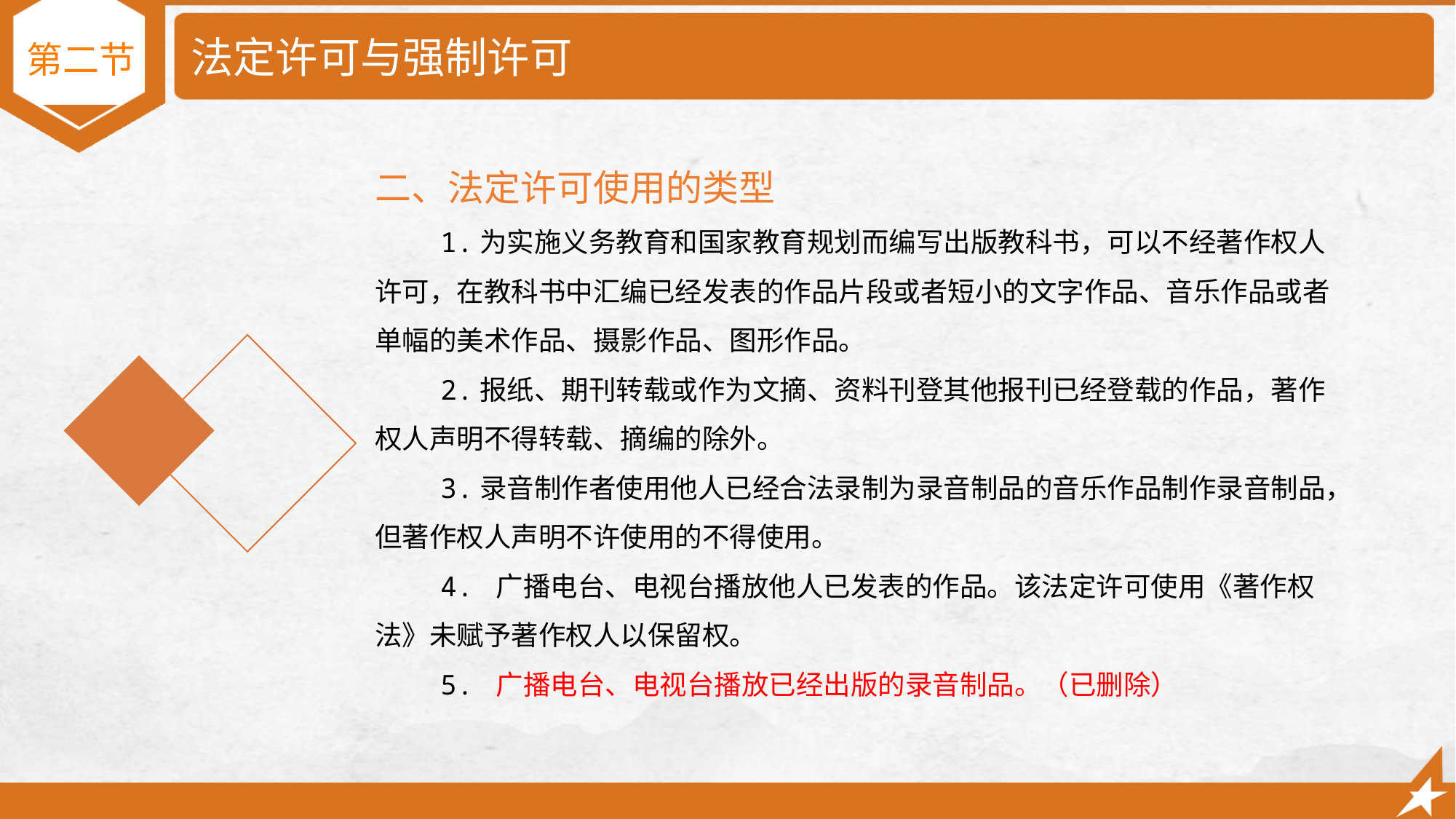

# 法定许可与强制许可
第二节
二、法定许可使用的类型
    1.为实施义务教育和国家教育规划而编写出版教科书，可以不经著作权人许可，在教科书中汇编已经发表的作品片段或者短小的文字作品、音乐作品或者单幅的美术作品、摄影作品、图形作品。
    2.报纸、期刊转载或作为文摘、资料刊登其他报刊已经登载的作品，著作权人声明不得转载、摘编的除外。
    3.录音制作者使用他人已经合法录制为录音制品的音乐作品制作录音制品，但著作权人声明不许使用的不得使用。
    4. 广播电台、电视台播放他人已发表的作品。该法定许可使用《著作权法》未赋予著作权人以保留权。
    5. 广播电台、电视台播放已经出版的录音制品。（已删除）